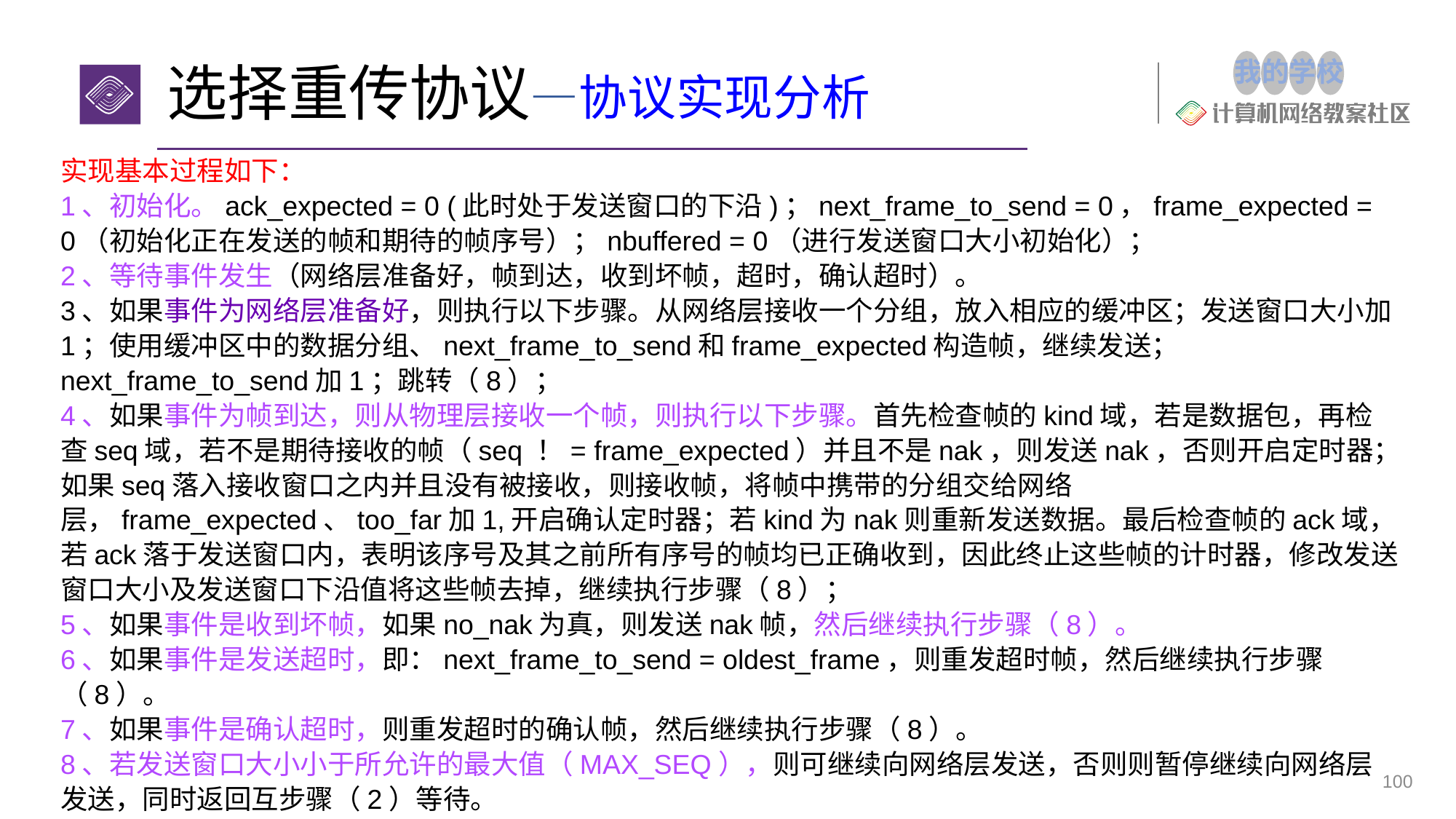

# 选择重传协议—协议实现分析
实现基本过程如下：
1、初始化。ack_expected = 0 (此时处于发送窗口的下沿)；next_frame_to_send = 0，frame_expected = 0（初始化正在发送的帧和期待的帧序号）；nbuffered = 0（进行发送窗口大小初始化）；
2、等待事件发生（网络层准备好，帧到达，收到坏帧，超时，确认超时）。
3、如果事件为网络层准备好，则执行以下步骤。从网络层接收一个分组，放入相应的缓冲区；发送窗口大小加1；使用缓冲区中的数据分组、next_frame_to_send和frame_expected构造帧，继续发送；next_frame_to_send加1；跳转（8）；
4、如果事件为帧到达，则从物理层接收一个帧，则执行以下步骤。首先检查帧的kind域，若是数据包，再检查seq域，若不是期待接收的帧（seq ！= frame_expected）并且不是nak，则发送nak，否则开启定时器；如果seq落入接收窗口之内并且没有被接收，则接收帧，将帧中携带的分组交给网络层，frame_expected、too_far加1,开启确认定时器；若kind为nak则重新发送数据。最后检查帧的ack域，若ack落于发送窗口内，表明该序号及其之前所有序号的帧均已正确收到，因此终止这些帧的计时器，修改发送窗口大小及发送窗口下沿值将这些帧去掉，继续执行步骤（8）；
5、如果事件是收到坏帧，如果no_nak为真，则发送nak帧，然后继续执行步骤（8）。
6、如果事件是发送超时，即：next_frame_to_send = oldest_frame，则重发超时帧，然后继续执行步骤（8）。
7、如果事件是确认超时，则重发超时的确认帧，然后继续执行步骤（8）。
8、若发送窗口大小小于所允许的最大值（MAX_SEQ），则可继续向网络层发送，否则则暂停继续向网络层发送，同时返回互步骤（2）等待。
100